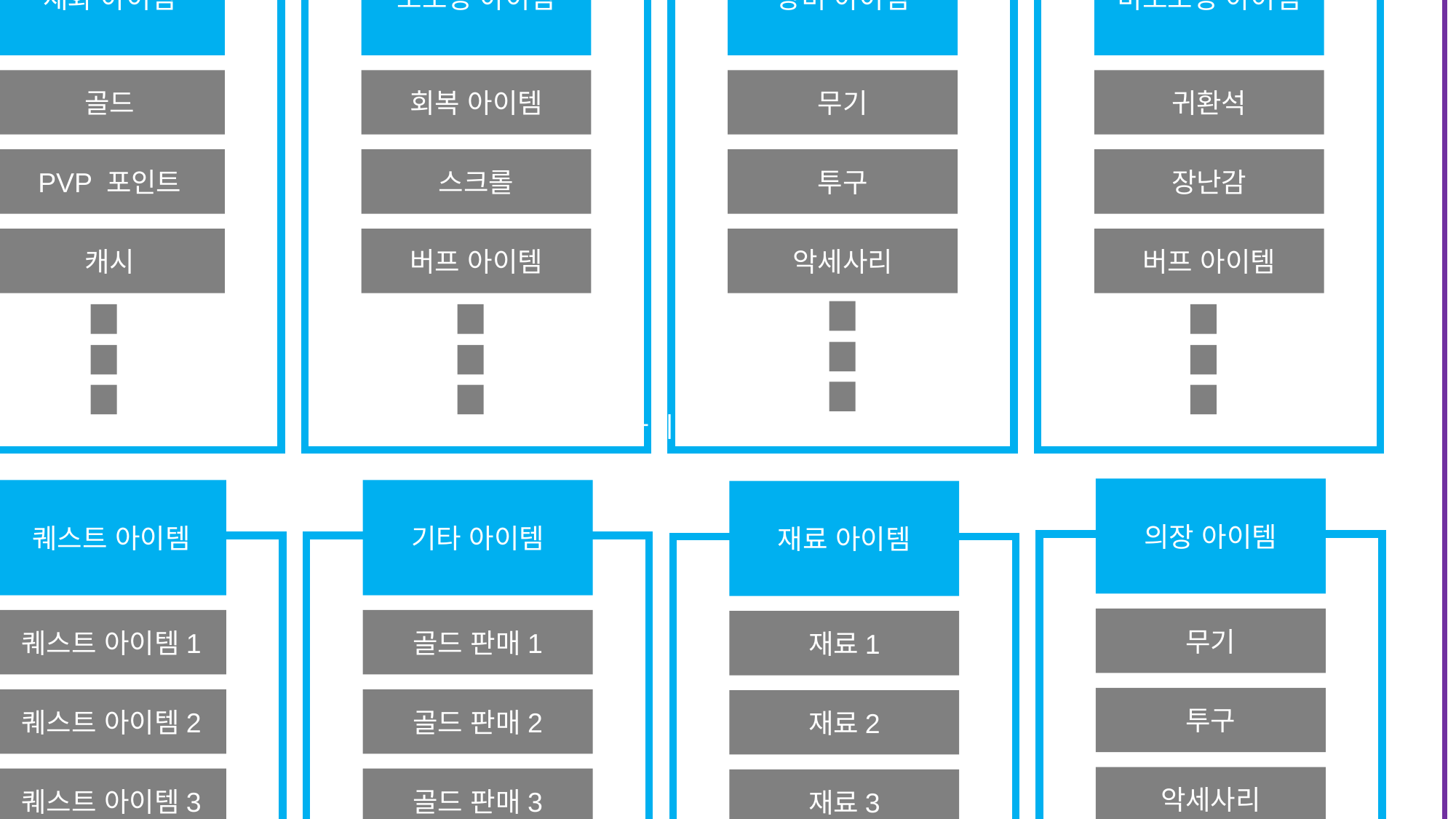

아이템
아이템
재화 아이템
소모성 아이템
장비 아이템
비소모성 아이템

골드
회복 아이템
무기
귀환석
PVP 포인트
스크롤
투구
장난감
캐시
버프 아이템
악세사리
버프 아이템

의장 아이템
퀘스트 아이템
기타 아이템
재료 아이템

무기
퀘스트 아이템1
골드 판매1
재료1
투구
퀘스트 아이템2
골드 판매2
재료2
악세사리
퀘스트 아이템3
골드 판매3
재료3